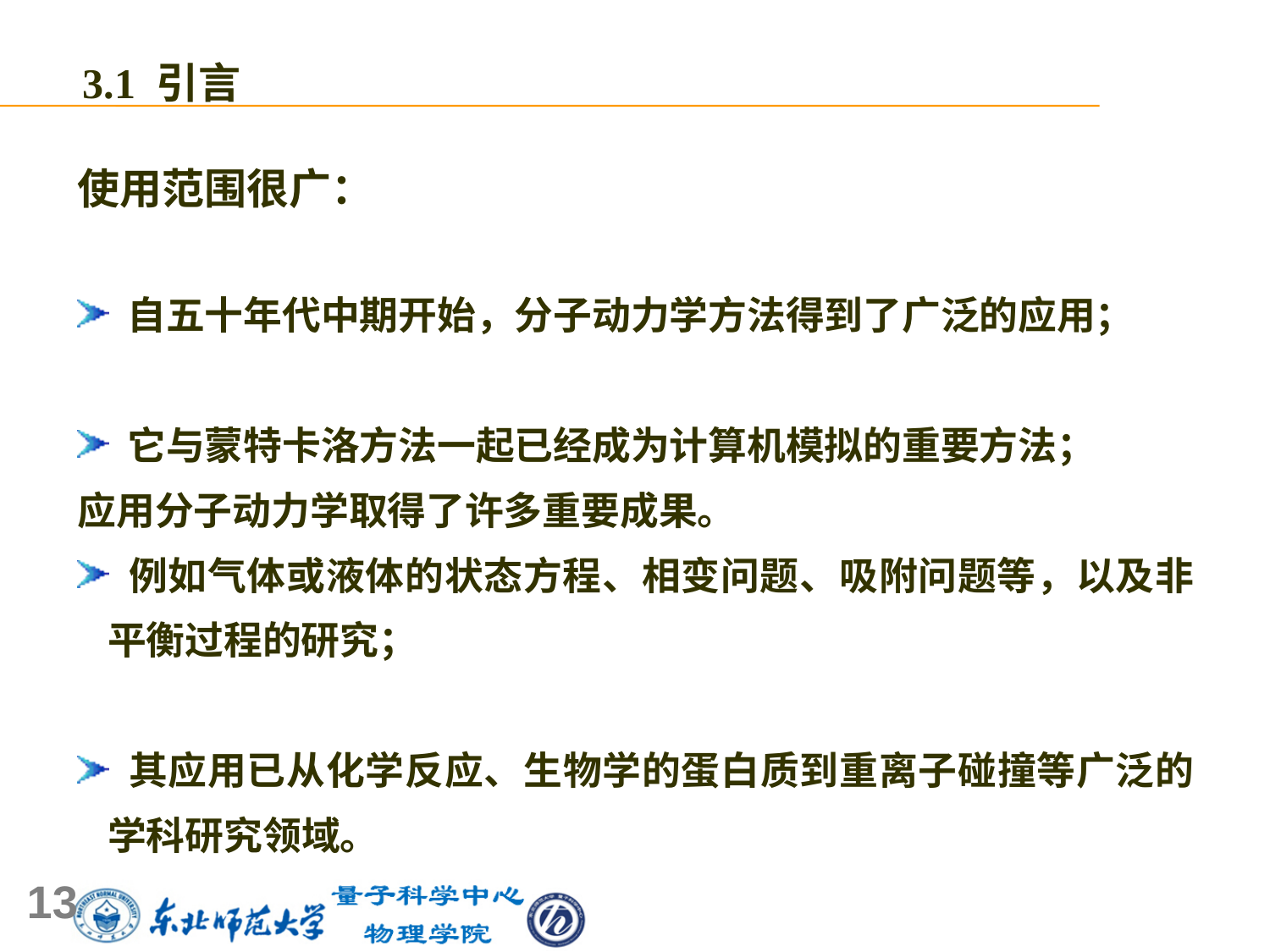

3.1 引言

使用范围很广：

 自五十年代中期开始，分子动力学方法得到了广泛的应用；

 它与蒙特卡洛方法一起已经成为计算机模拟的重要方法；
应用分子动力学取得了许多重要成果。
 例如气体或液体的状态方程、相变问题、吸附问题等，以及非平衡过程的研究；

 其应用已从化学反应、生物学的蛋白质到重离子碰撞等广泛的学科研究领域。
13